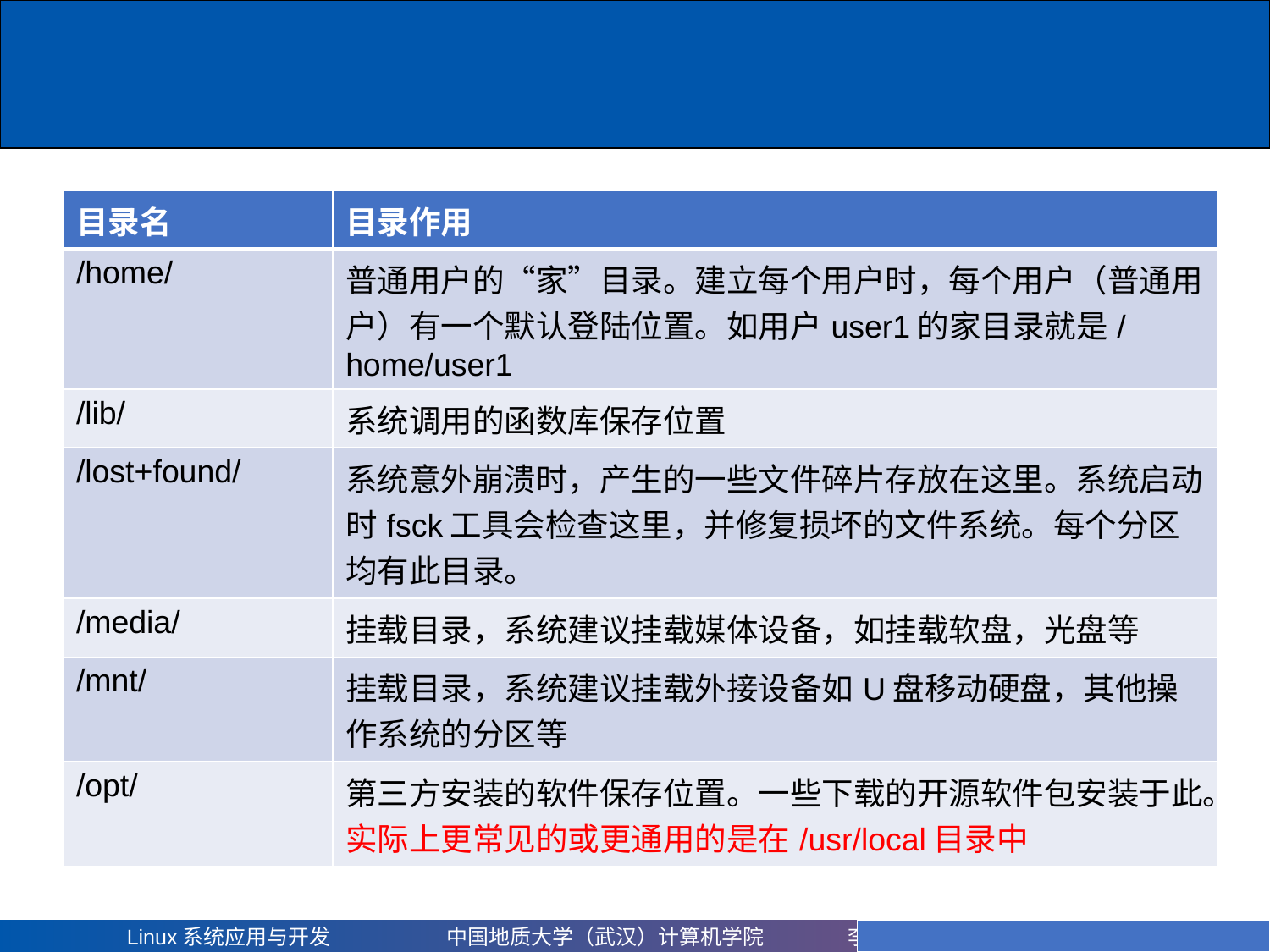

| 目录名 | 目录作用 |
| --- | --- |
| /home/ | 普通用户的“家”目录。建立每个用户时，每个用户（普通用户）有一个默认登陆位置。如用户user1的家目录就是/home/user1 |
| /lib/ | 系统调用的函数库保存位置 |
| /lost+found/ | 系统意外崩溃时，产生的一些文件碎片存放在这里。系统启动时fsck工具会检查这里，并修复损坏的文件系统。每个分区均有此目录。 |
| /media/ | 挂载目录，系统建议挂载媒体设备，如挂载软盘，光盘等 |
| /mnt/ | 挂载目录，系统建议挂载外接设备如U盘移动硬盘，其他操作系统的分区等 |
| /opt/ | 第三方安装的软件保存位置。一些下载的开源软件包安装于此。实际上更常见的或更通用的是在/usr/local目录中 |